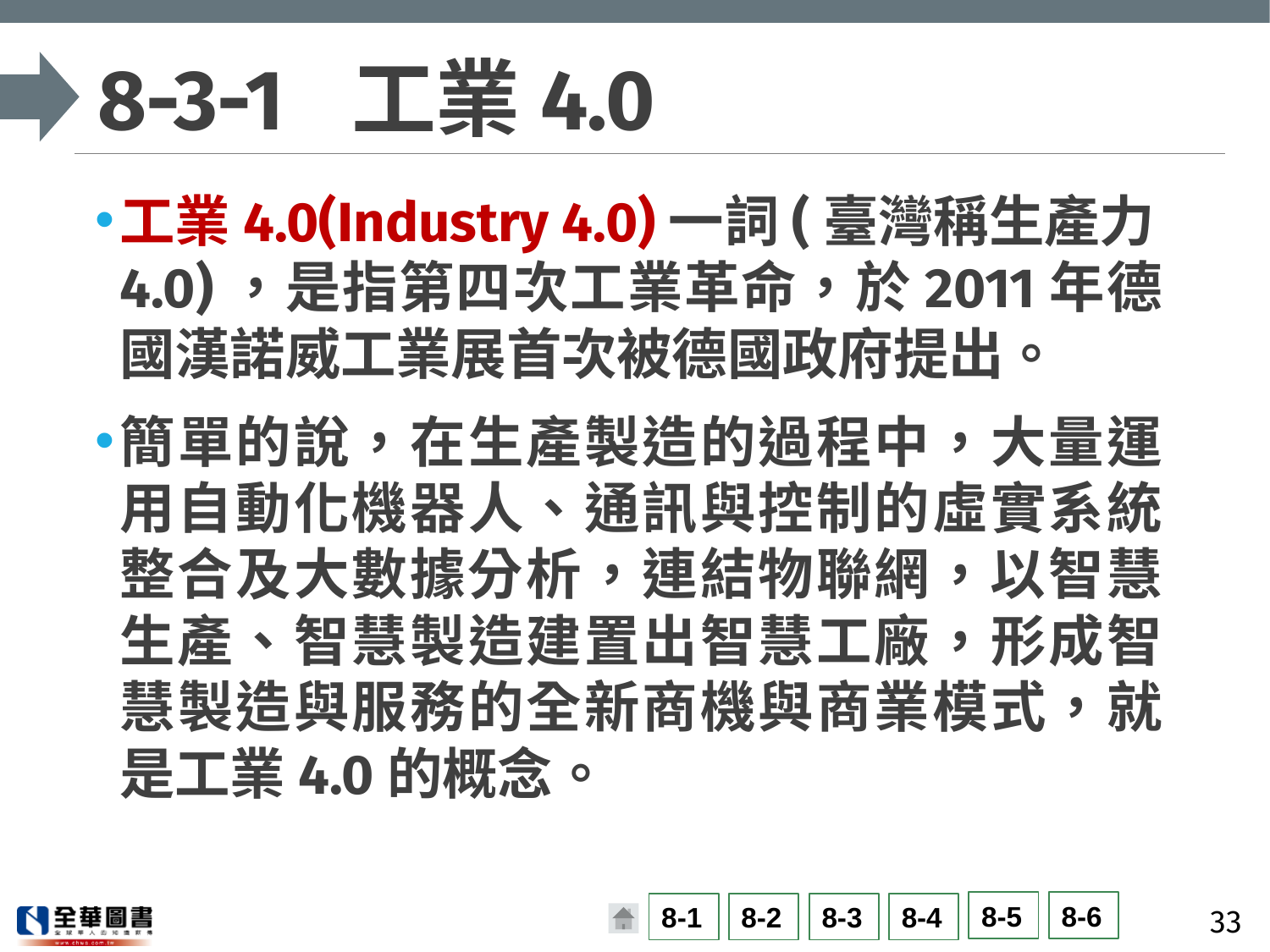

# 8-3-1	工業4.0
工業4.0(Industry 4.0)一詞(臺灣稱生產力4.0)，是指第四次工業革命，於2011年德國漢諾威工業展首次被德國政府提出。
簡單的說，在生產製造的過程中，大量運用自動化機器人、通訊與控制的虛實系統整合及大數據分析，連結物聯網，以智慧生產、智慧製造建置出智慧工廠，形成智慧製造與服務的全新商機與商業模式，就是工業4.0的概念。
33